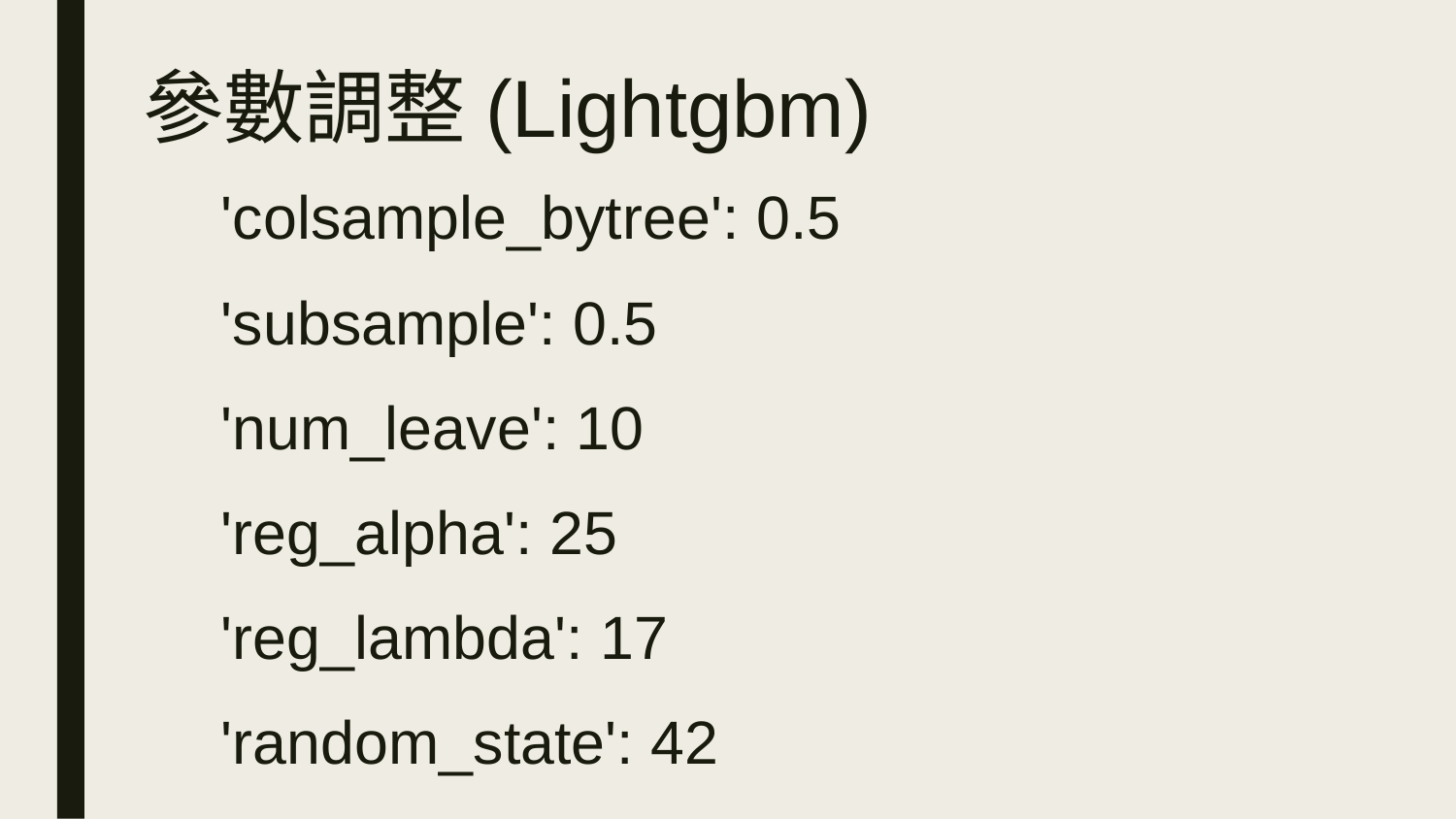

# 參數調整(Lightgbm)
'colsample_bytree': 0.5
'subsample': 0.5
'num_leave': 10
'reg_alpha': 25
'reg_lambda': 17
'random_state': 42